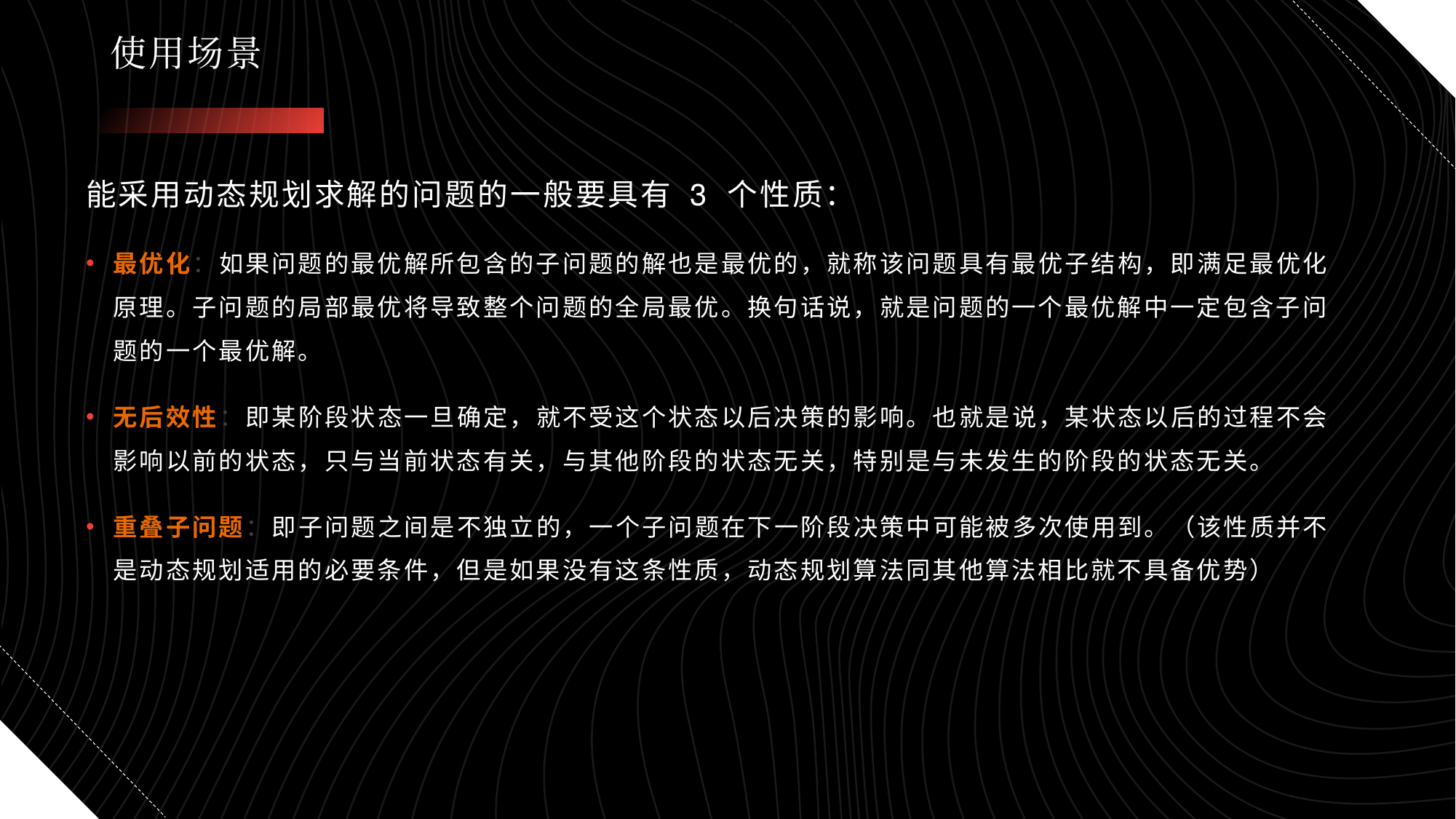

nums = [7,7,7,7,7,7,7]
# 使用场景
能采用动态规划求解的问题的一般要具有 3 个性质：
最优化：如果问题的最优解所包含的子问题的解也是最优的，就称该问题具有最优子结构，即满足最优化原理。子问题的局部最优将导致整个问题的全局最优。换句话说，就是问题的一个最优解中一定包含子问题的一个最优解。
无后效性：即某阶段状态一旦确定，就不受这个状态以后决策的影响。也就是说，某状态以后的过程不会影响以前的状态，只与当前状态有关，与其他阶段的状态无关，特别是与未发生的阶段的状态无关。
重叠子问题：即子问题之间是不独立的，一个子问题在下一阶段决策中可能被多次使用到。（该性质并不是动态规划适用的必要条件，但是如果没有这条性质，动态规划算法同其他算法相比就不具备优势）